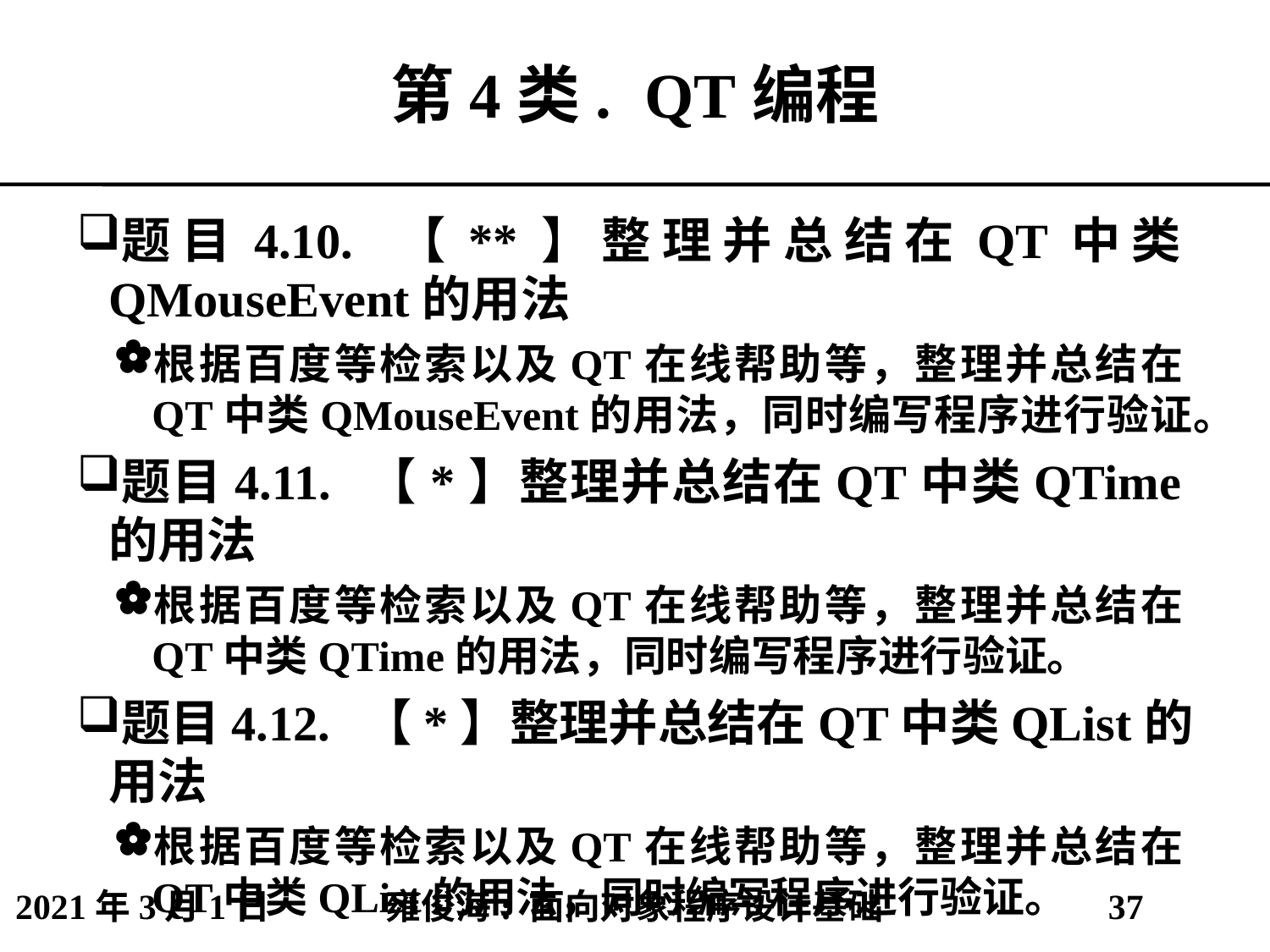

# 第4类.	QT编程

题目4.10.	【**】整理并总结在QT中类QMouseEvent的用法
根据百度等检索以及QT在线帮助等，整理并总结在QT中类QMouseEvent的用法，同时编写程序进行验证。
题目4.11.	【*】整理并总结在QT中类QTime的用法
根据百度等检索以及QT在线帮助等，整理并总结在QT中类QTime的用法，同时编写程序进行验证。
题目4.12.	【*】整理并总结在QT中类QList的用法
根据百度等检索以及QT在线帮助等，整理并总结在QT中类QList的用法，同时编写程序进行验证。
2021年3月1日
雍俊海: 面向对象程序设计基础
37